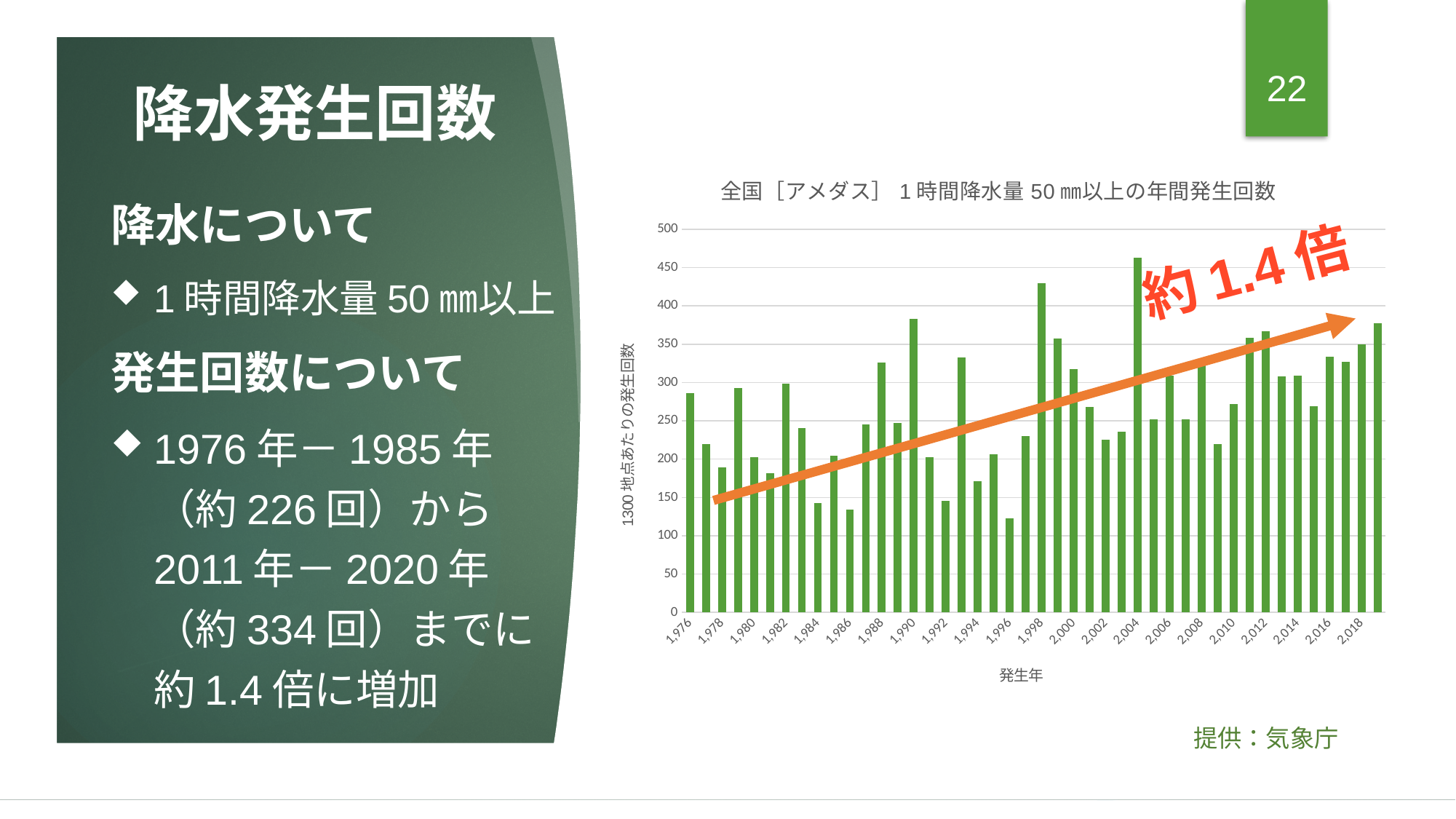

# 降水発生回数
22

### Chart: 全国［アメダス］1時間降水量50㎜以上の年間発生回数

| Category | 回 |
|---|---|
| 1976 | 286.0 |
| 1977 | 220.0 |
| 1978 | 189.0 |
| 1979 | 293.0 |
| 1980 | 203.0 |
| 1981 | 182.0 |
| 1982 | 299.0 |
| 1983 | 241.0 |
| 1984 | 143.0 |
| 1985 | 204.0 |
| 1986 | 134.0 |
| 1987 | 245.0 |
| 1988 | 326.0 |
| 1989 | 247.0 |
| 1990 | 383.0 |
| 1991 | 203.0 |
| 1992 | 146.0 |
| 1993 | 333.0 |
| 1994 | 171.0 |
| 1995 | 206.0 |
| 1996 | 123.0 |
| 1997 | 230.0 |
| 1998 | 430.0 |
| 1999 | 357.0 |
| 2000 | 318.0 |
| 2001 | 268.0 |
| 2002 | 225.0 |
| 2003 | 236.0 |
| 2004 | 463.0 |
| 2005 | 252.0 |
| 2006 | 309.0 |
| 2007 | 252.0 |
| 2008 | 330.0 |
| 2009 | 220.0 |
| 2010 | 272.0 |
| 2011 | 358.0 |
| 2012 | 367.0 |
| 2013 | 308.0 |
| 2014 | 309.0 |
| 2015 | 269.0 |
| 2016 | 334.0 |
| 2017 | 327.0 |
| 2018 | 350.0 |
| 2019 | 377.0 |
降水について
1時間降水量50㎜以上
発生回数について
1976年－1985年
（約226回）から2011年－2020年
（約334回）までに約1.4倍に増加
約1.4倍
提供：気象庁